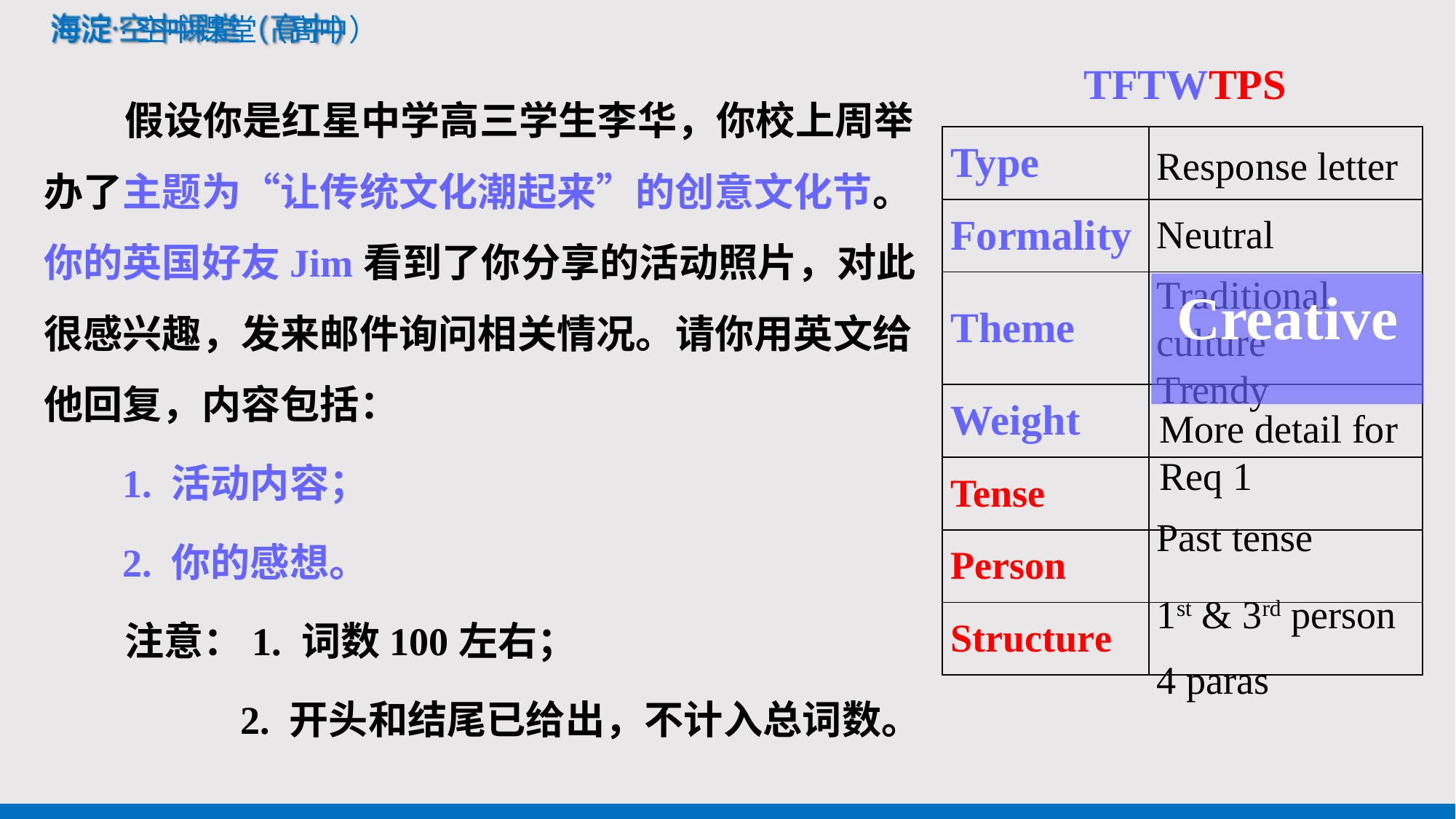

TFTWTPS
        假设你是红星中学高三学生李华，你校上周举办了主题为“让传统文化潮起来”的创意文化节。你的英国好友Jim看到了你分享的活动照片，对此很感兴趣，发来邮件询问相关情况。请你用英文给他回复，内容包括：
        1. 活动内容；
        2. 你的感想。
        注意：1. 词数100左右；
                    2. 开头和结尾已给出，不计入总词数。
| Type |  |
| --- | --- |
| Formality |  |
| Theme |  |
| Weight |  |
| Tense |  |
| Person |  |
| Structure |  |
Response letter
Neutral
Traditional  culture
Trendy
Creative

More detail for Req 1
Past tense
1st & 3rd person
4 paras